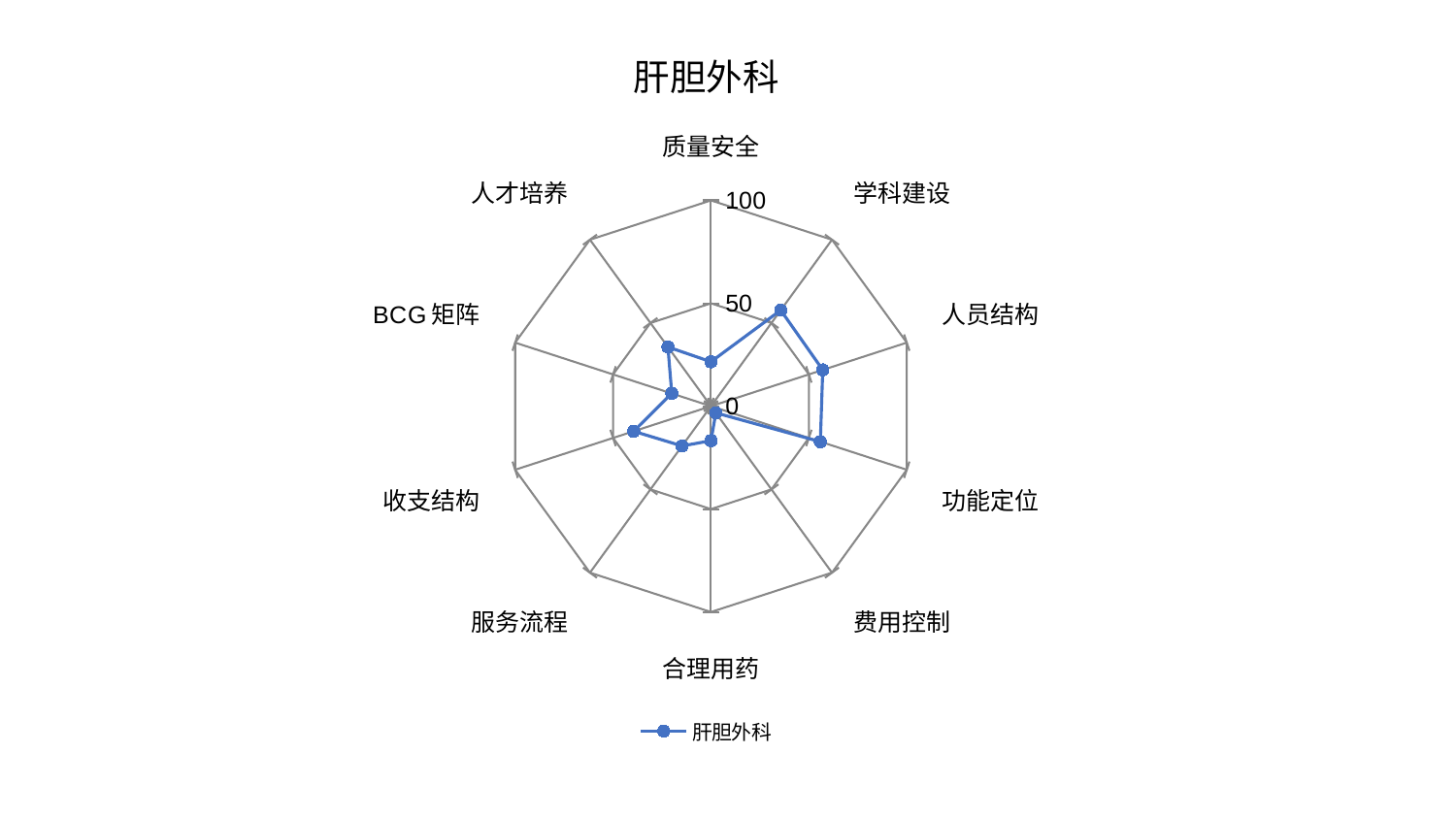

### Chart: 肝胆外科

| Category | 肝胆外科 |
|---|---|
| 质量安全 | 21.58237896597219 |
| 学科建设 | 57.658249496107125 |
| 人员结构 | 57.09997788786263 |
| 功能定位 | 55.865411542407244 |
| 费用控制 | 4.041129220138163 |
| 合理用药 | 16.769626260716123 |
| 服务流程 | 23.893271003935876 |
| 收支结构 | 39.50543749816339 |
| BCG矩阵 | 20.038416766297953 |
| 人才培养 | 35.5752021284307 |
115